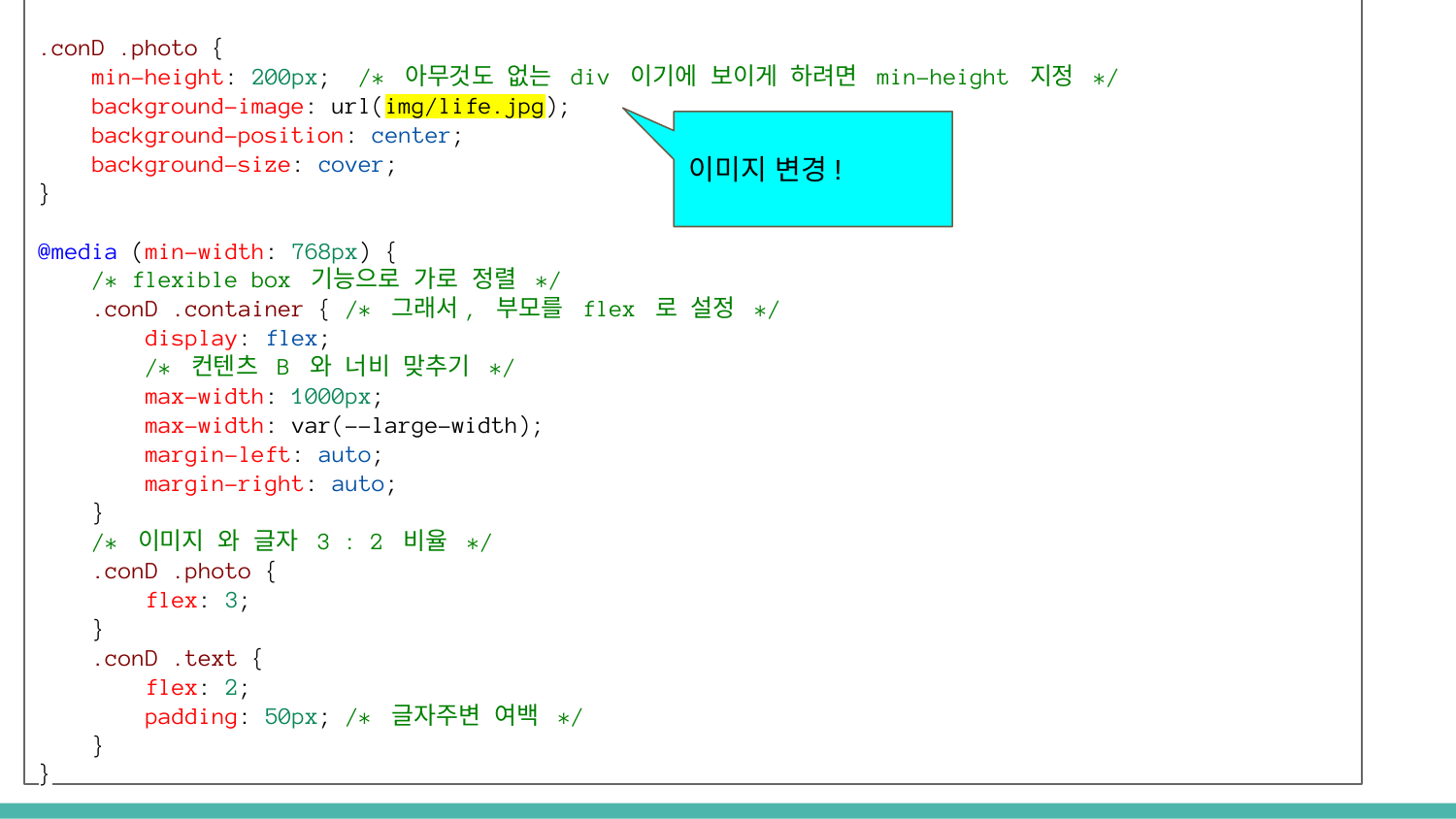

.conD .photo {
    min-height: 200px;  /* 아무것도 없는 div 이기에 보이게 하려면 min-height 지정 */
    background-image: url(img/life.jpg);
    background-position: center;
    background-size: cover;
}

@media (min-width: 768px) {
    /* flexible box 기능으로 가로 정렬 */
    .conD .container { /* 그래서, 부모를 flex 로 설정 */
        display: flex;
        /* 컨텐츠 B 와 너비 맞추기 */
        max-width: 1000px;
        max-width: var(--large-width);
        margin-left: auto;
        margin-right: auto;
    }
    /* 이미지 와 글자 3 : 2 비율 */
    .conD .photo {
        flex: 3;
    }
    .conD .text {
        flex: 2;
        padding: 50px; /* 글자주변 여백 */
    }
}
이미지 변경!